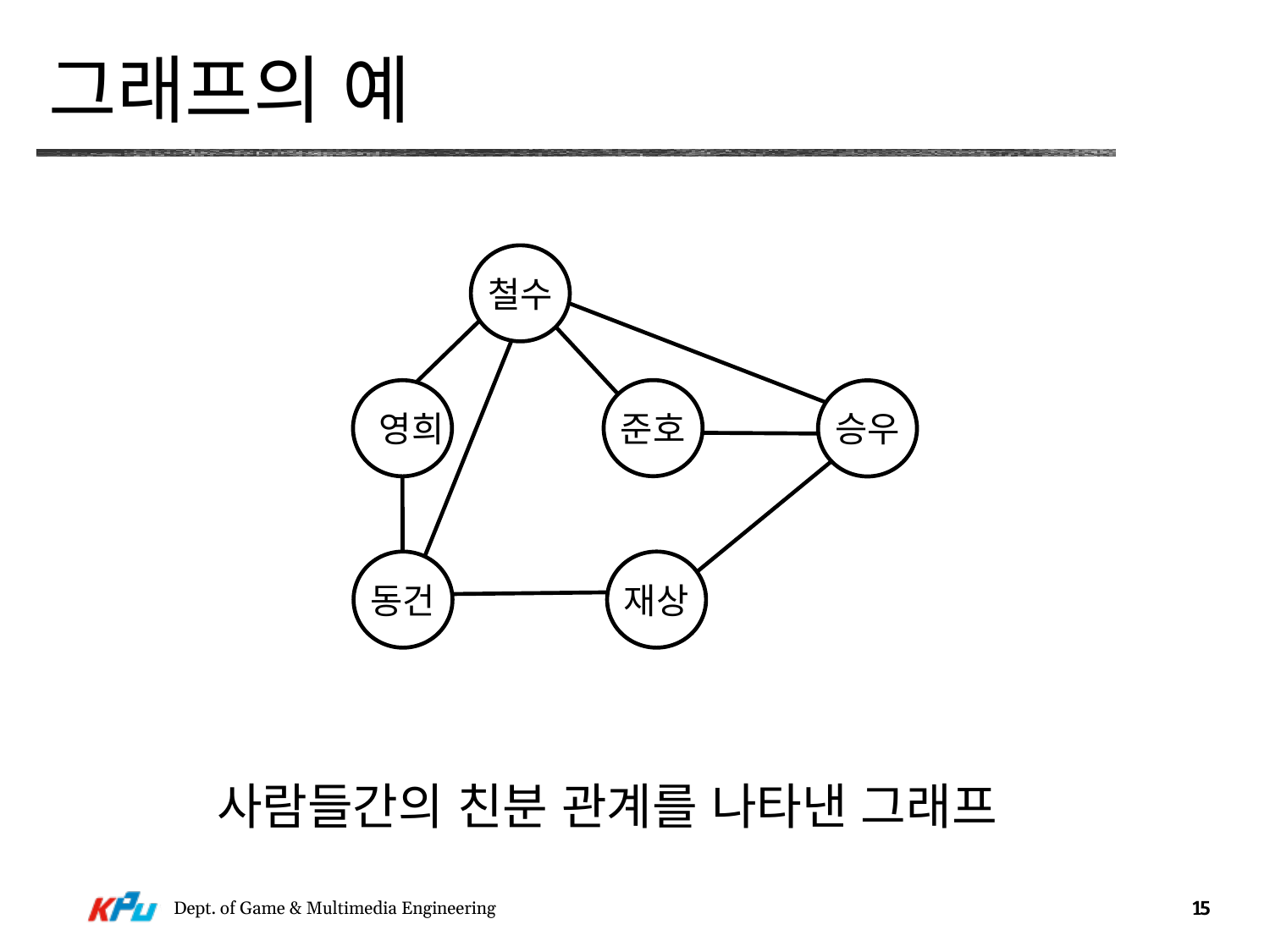

# 그래프의 예

철수

준호
 영희
승우

동건
재상

사람들간의 친분 관계를 나타낸 그래프
Dept. of Game & Multimedia Engineering
15